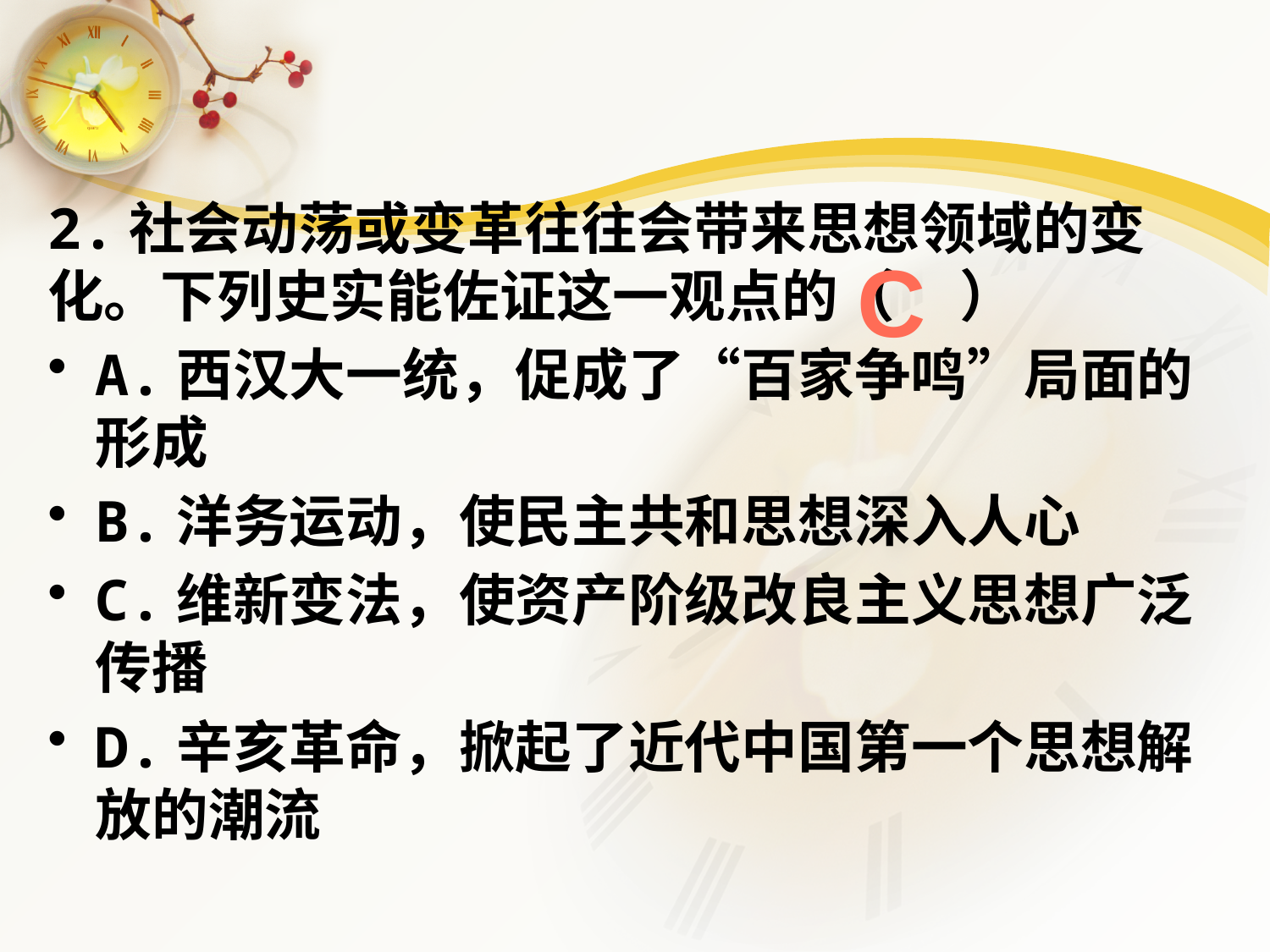

2.社会动荡或变革往往会带来思想领域的变化。下列史实能佐证这一观点的（     ）
A.西汉大一统，促成了“百家争鸣”局面的形成
B.洋务运动，使民主共和思想深入人心
C.维新变法，使资产阶级改良主义思想广泛传播
D.辛亥革命，掀起了近代中国第一个思想解放的潮流

C